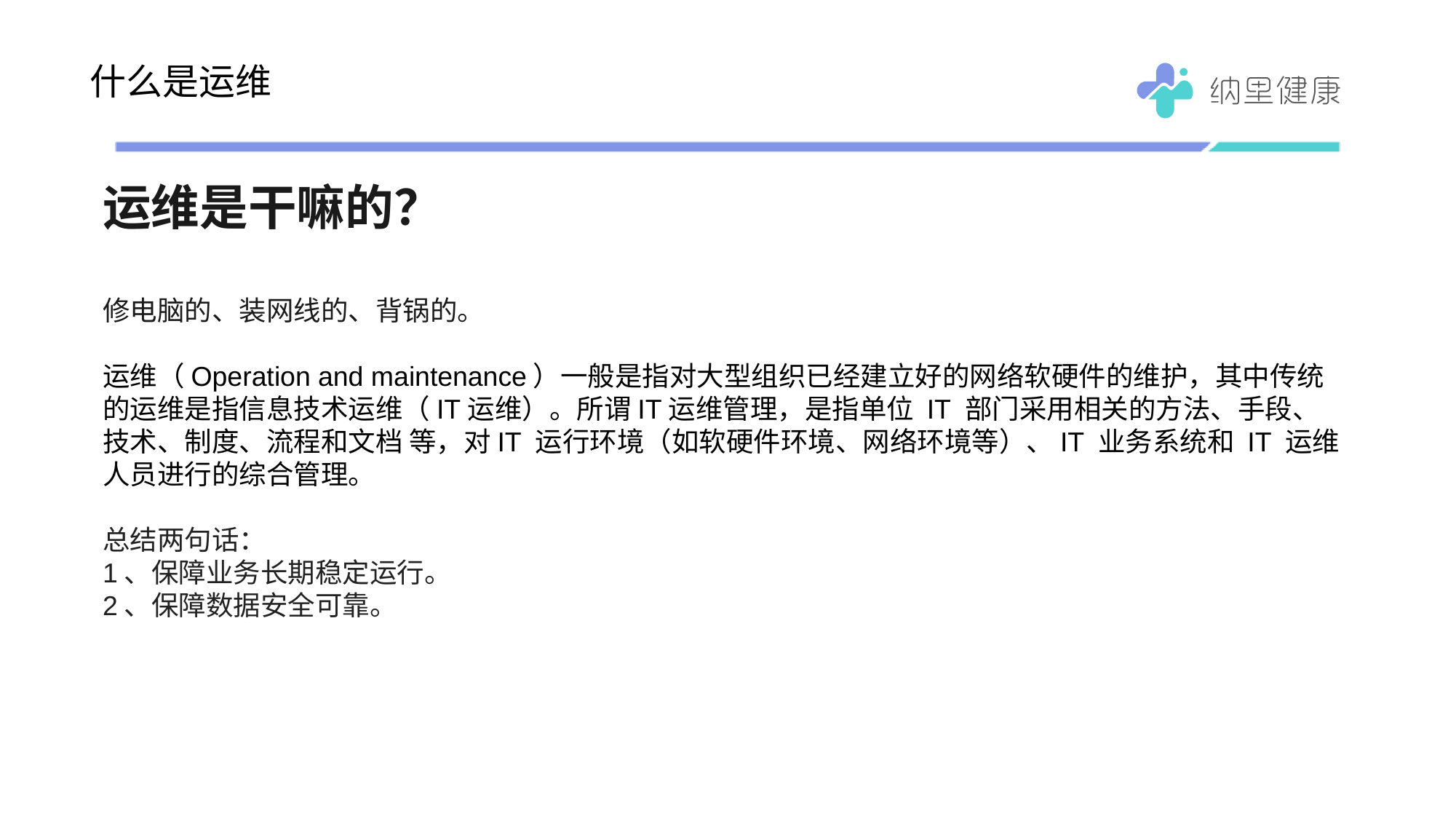

# 什么是运维
运维是干嘛的？

修电脑的、装网线的、背锅的。

运维（Operation and maintenance）一般是指对大型组织已经建立好的网络软硬件的维护，其中传统的运维是指信息技术运维（IT运维）。所谓IT运维管理，是指单位 IT 部门采用相关的方法、手段、技术、制度、流程和文档 等，对IT 运行环境（如软硬件环境、网络环境等）、IT 业务系统和 IT 运维人员进行的综合管理。

总结两句话：
1、保障业务长期稳定运行。
2、保障数据安全可靠。